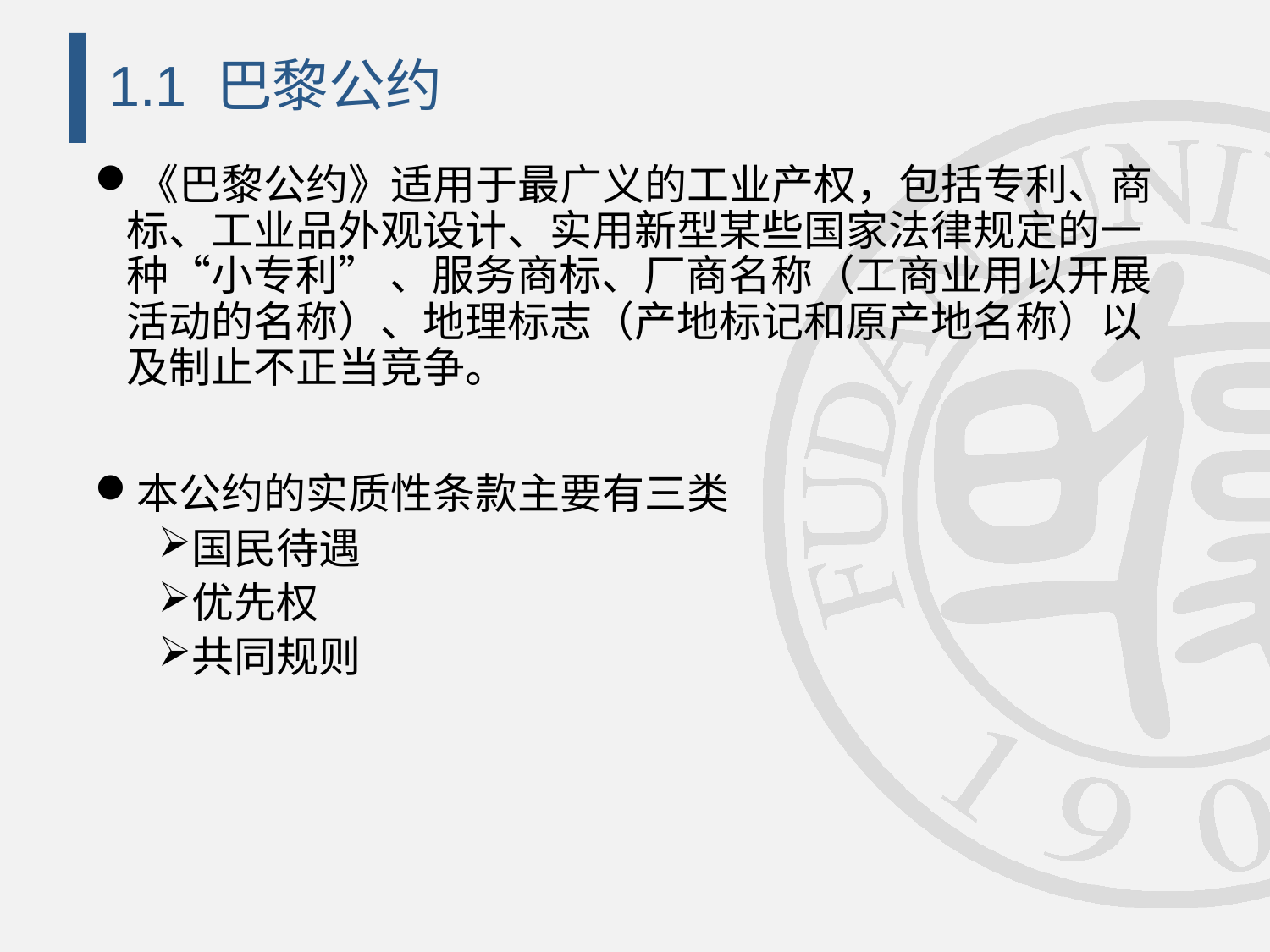

# 1.1 巴黎公约
《巴黎公约》适用于最广义的工业产权，包括专利、商标、工业品外观设计、实用新型某些国家法律规定的一种“小专利” 、服务商标、厂商名称（工商业用以开展活动的名称）、地理标志（产地标记和原产地名称）以及制止不正当竞争。

本公约的实质性条款主要有三类
国民待遇
优先权
共同规则